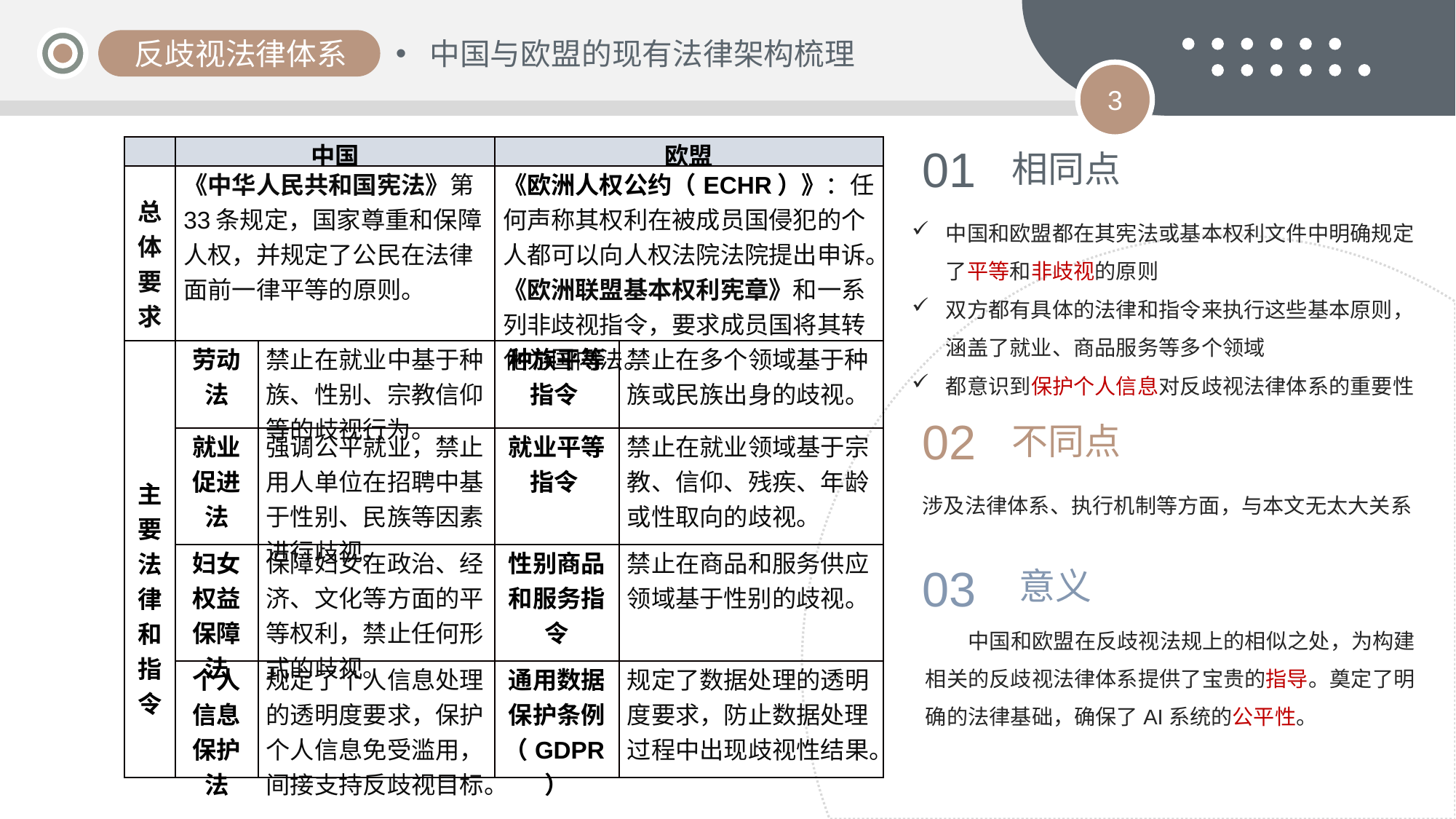

反歧视法律体系
中国与欧盟的现有法律架构梳理

3

01
|  | 中国 |  | 欧盟 |  |
| --- | --- | --- | --- | --- |
| 总体要求 | 《中华人民共和国宪法》第33条规定，国家尊重和保障人权，并规定了公民在法律面前一律平等的原则。 |  | 《欧洲人权公约（ECHR）》：任何声称其权利在被成员国侵犯的个人都可以向人权法院法院提出申诉。 《欧洲联盟基本权利宪章》和一系列非歧视指令，要求成员国将其转化为国内法。 |  |
| 主要法律和指令 | 劳动法 | 禁止在就业中基于种族、性别、宗教信仰等的歧视行为。 | 种族平等指令 | 禁止在多个领域基于种族或民族出身的歧视。 |
|  | 就业促进法 | 强调公平就业，禁止用人单位在招聘中基于性别、民族等因素进行歧视。 | 就业平等指令 | 禁止在就业领域基于宗教、信仰、残疾、年龄或性取向的歧视​。 |
|  | 妇女权益保障法 | 保障妇女在政治、经济、文化等方面的平等权利，禁止任何形式的歧视。 | 性别商品和服务指令 | 禁止在商品和服务供应领域基于性别的歧视。 |
|  | 个人信息保护法 | 规定了个人信息处理的透明度要求，保护个人信息免受滥用，间接支持反歧视目标。 | 通用数据保护条例（GDPR） | 规定了数据处理的透明度要求，防止数据处理过程中出现歧视性结果。 |
相同点
中国和欧盟都在其宪法或基本权利文件中明确规定了平等和非歧视的原则
双方都有具体的法律和指令来执行这些基本原则，涵盖了就业、商品服务等多个领域
都意识到保护个人信息对反歧视法律体系的重要性

02
不同点
涉及法律体系、执行机制等方面，与本文无太大关系
03
意义
        中国和欧盟在反歧视法规上的相似之处，为构建相关的反歧视法律体系提供了宝贵的指导。奠定了明确的法律基础，确保了AI系统的公平性。